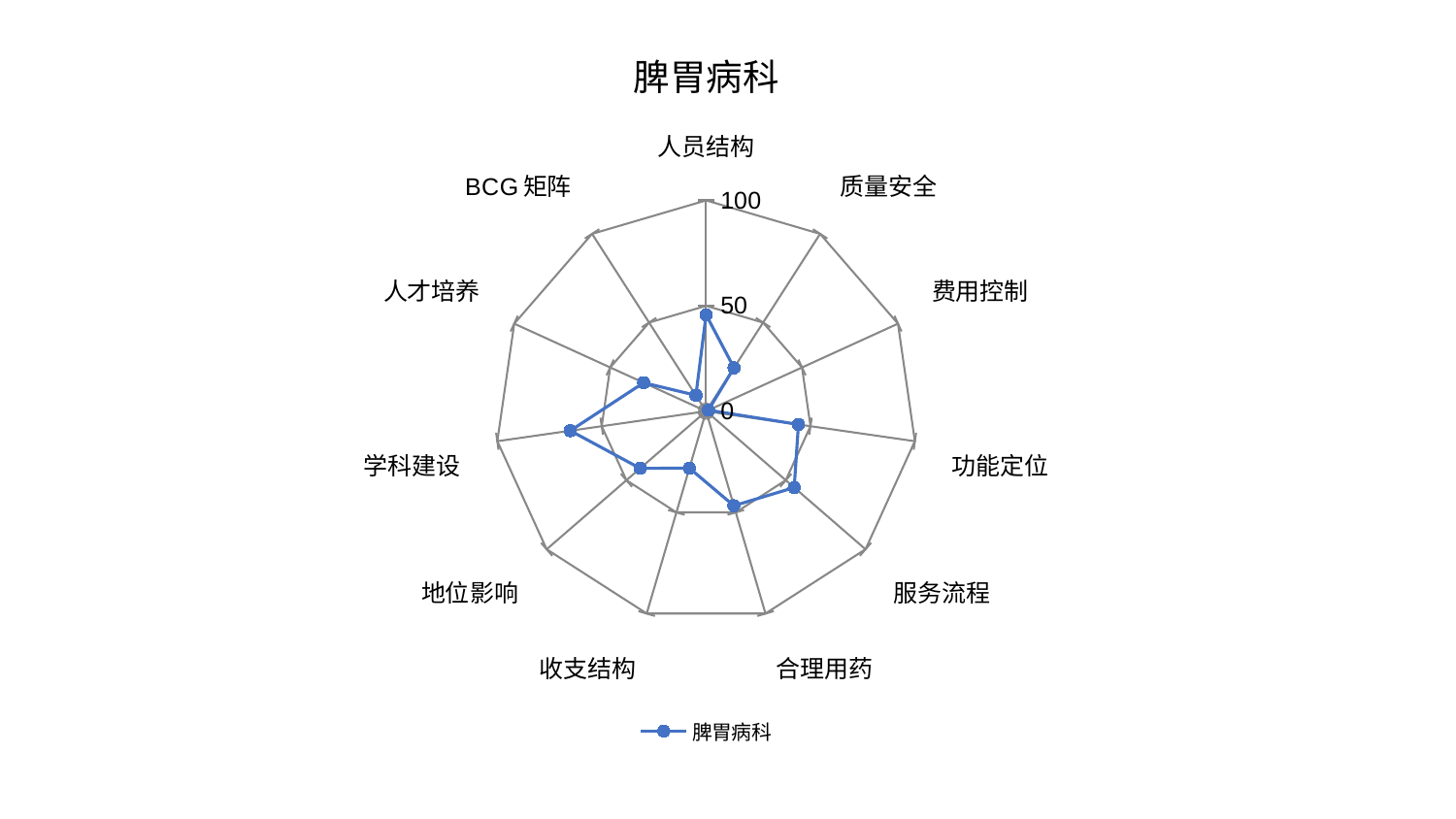

### Chart: 脾胃病科

| Category | 脾胃病科 |
|---|---|
| 人员结构 | 45.7326691863914 |
| 质量安全 | 24.488273704691803 |
| 费用控制 | 1.2099803198316847 |
| 功能定位 | 44.23264825052296 |
| 服务流程 | 55.29266115111769 |
| 合理用药 | 46.715263860639446 |
| 收支结构 | 28.14122662035503 |
| 地位影响 | 41.374102872424565 |
| 学科建设 | 65.06278963337834 |
| 人才培养 | 32.57062569315226 |
| BCG矩阵 | 8.956167048761255 |
167